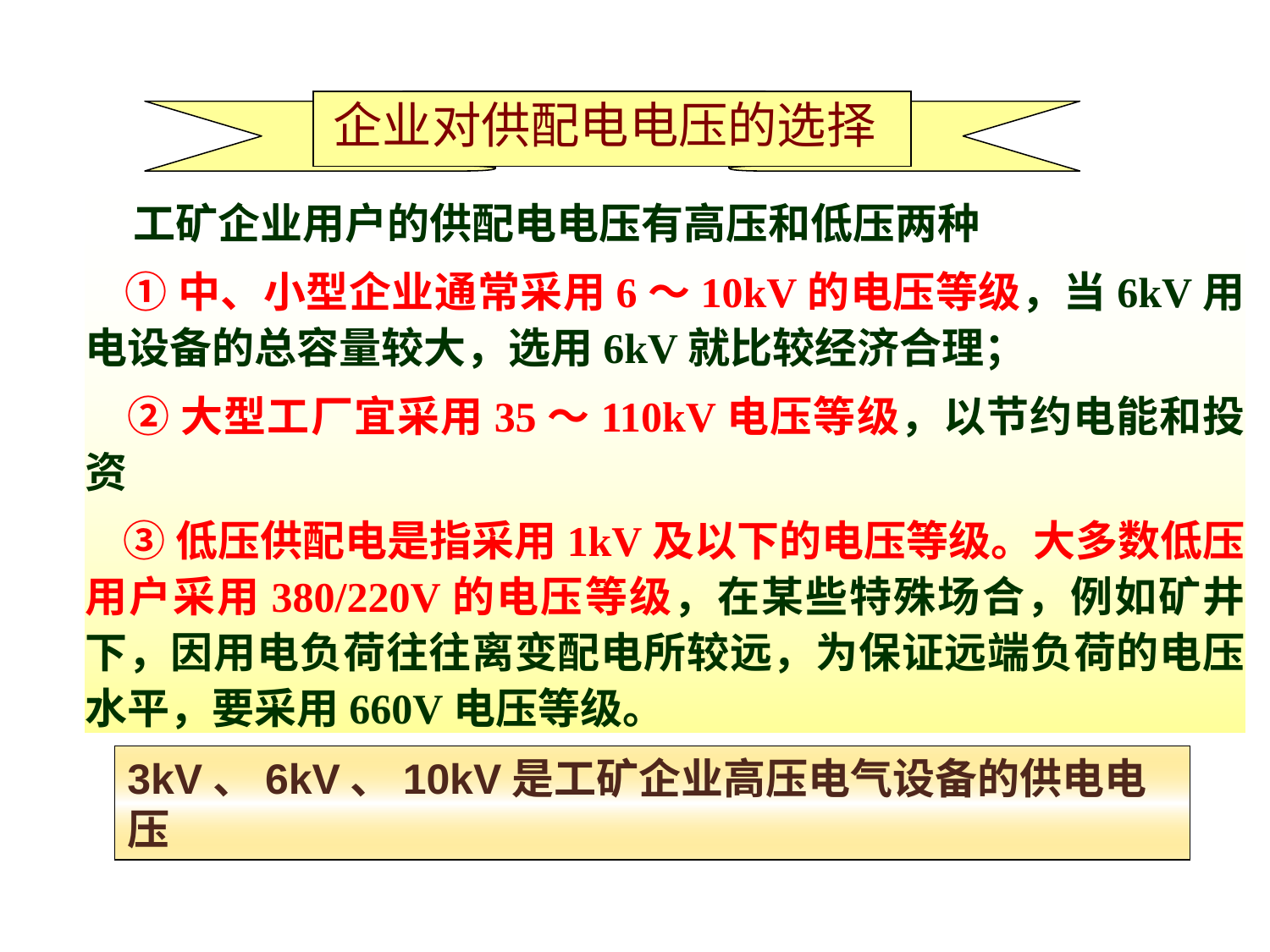

企业对供配电电压的选择
    工矿企业用户的供配电电压有高压和低压两种
    ①中、小型企业通常采用6～10kV的电压等级，当6kV用电设备的总容量较大，选用6kV就比较经济合理；
    ②大型工厂宜采用35～110kV电压等级，以节约电能和投资
    ③低压供配电是指采用1kV及以下的电压等级。大多数低压用户采用380/220V的电压等级，在某些特殊场合，例如矿井下，因用电负荷往往离变配电所较远，为保证远端负荷的电压水平，要采用660V电压等级。
3kV、6kV、10kV是工矿企业高压电气设备的供电电压